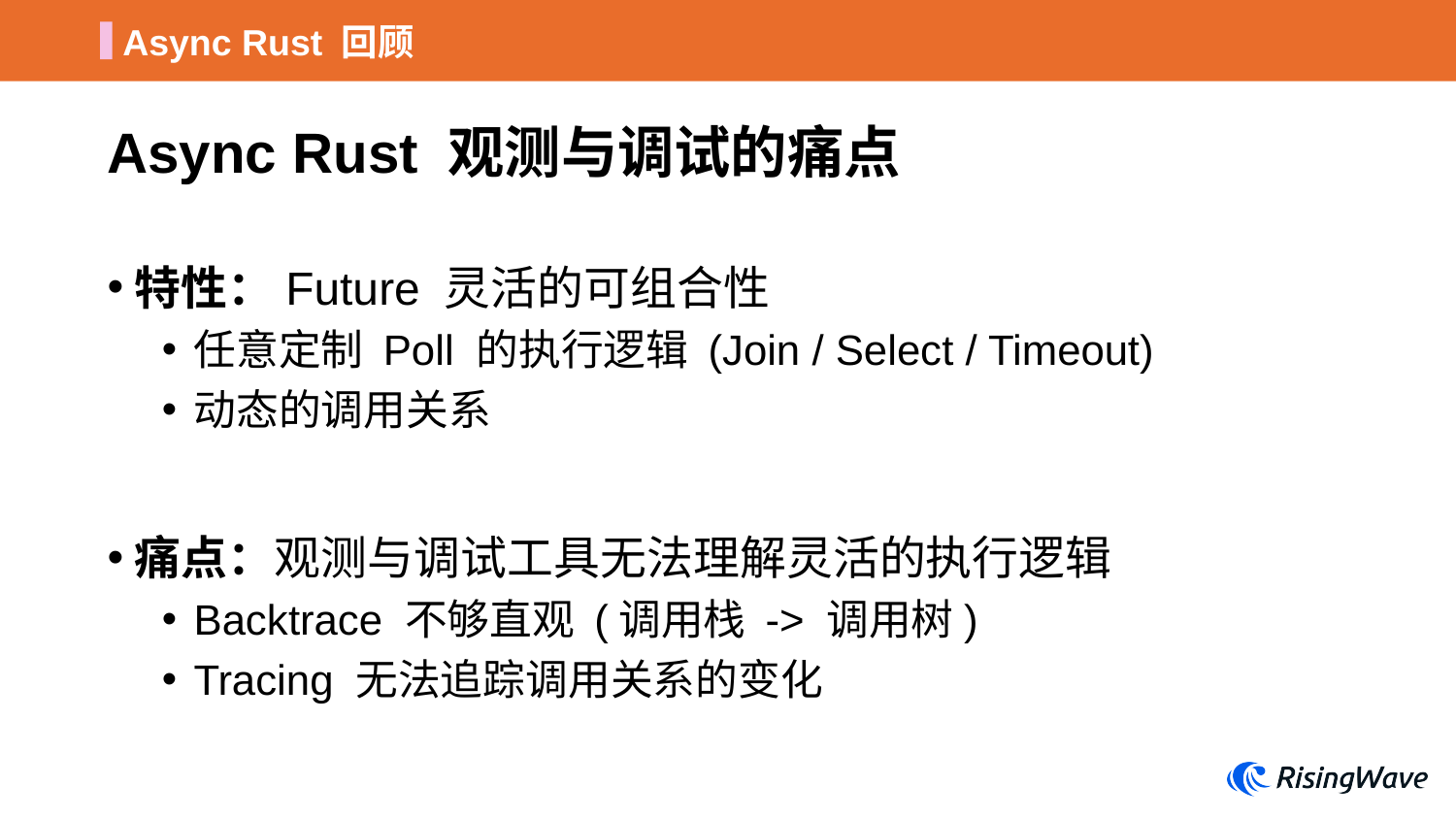

Async Rust 回顾
# Async Rust 观测与调试的痛点
特性：Future 灵活的可组合性
任意定制 Poll 的执行逻辑 (Join / Select / Timeout)
动态的调用关系

痛点：观测与调试工具无法理解灵活的执行逻辑
Backtrace 不够直观 (调用栈 -> 调用树)
Tracing 无法追踪调用关系的变化